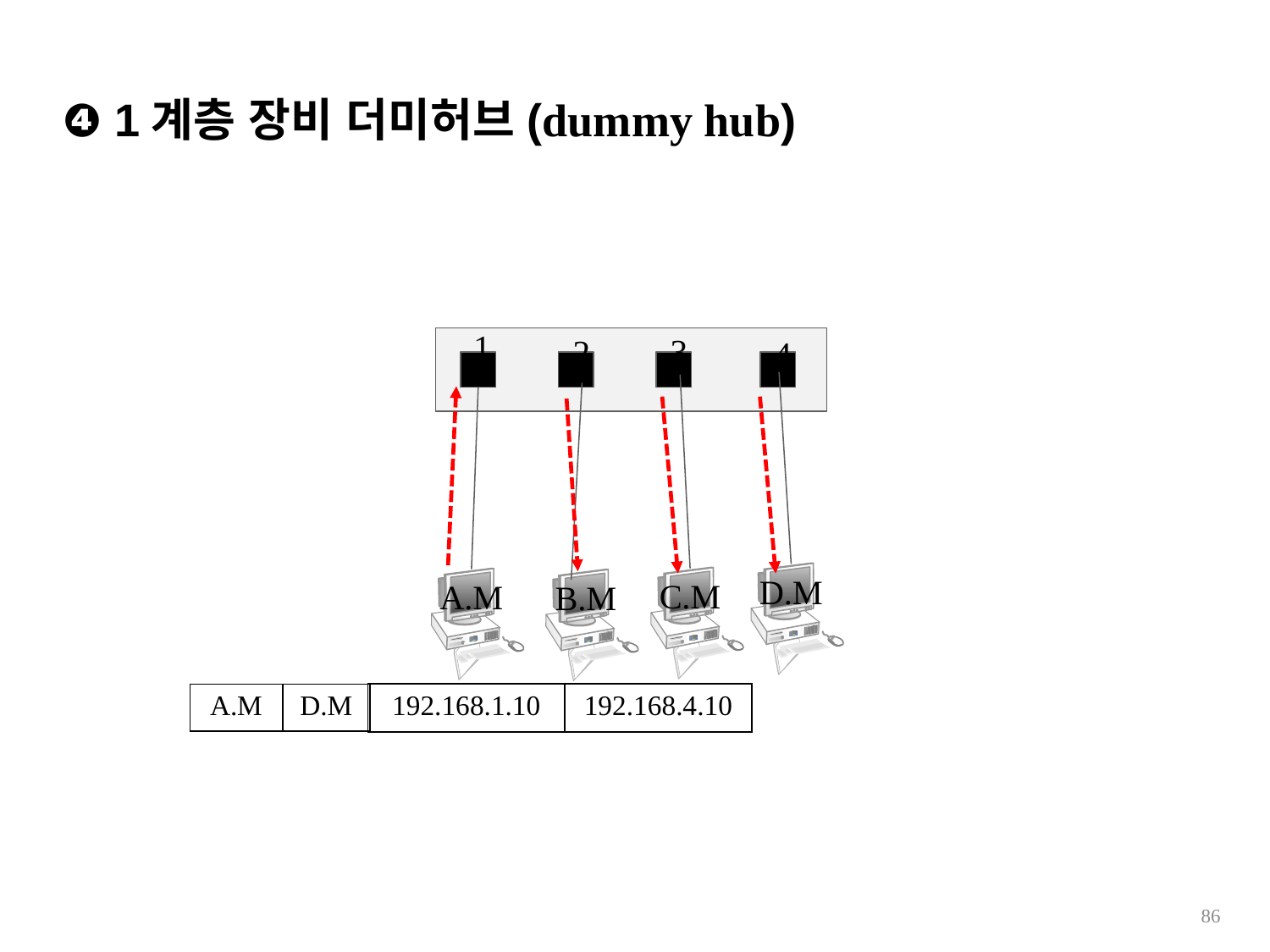

❹ 1계층 장비 더미허브(dummy hub)

1
3
2
4

D.M

C.M

A.M

B.M
| 192.168.1.10 | 192.168.4.10 |
| --- | --- |
| A.M | D.M |
| --- | --- |
86